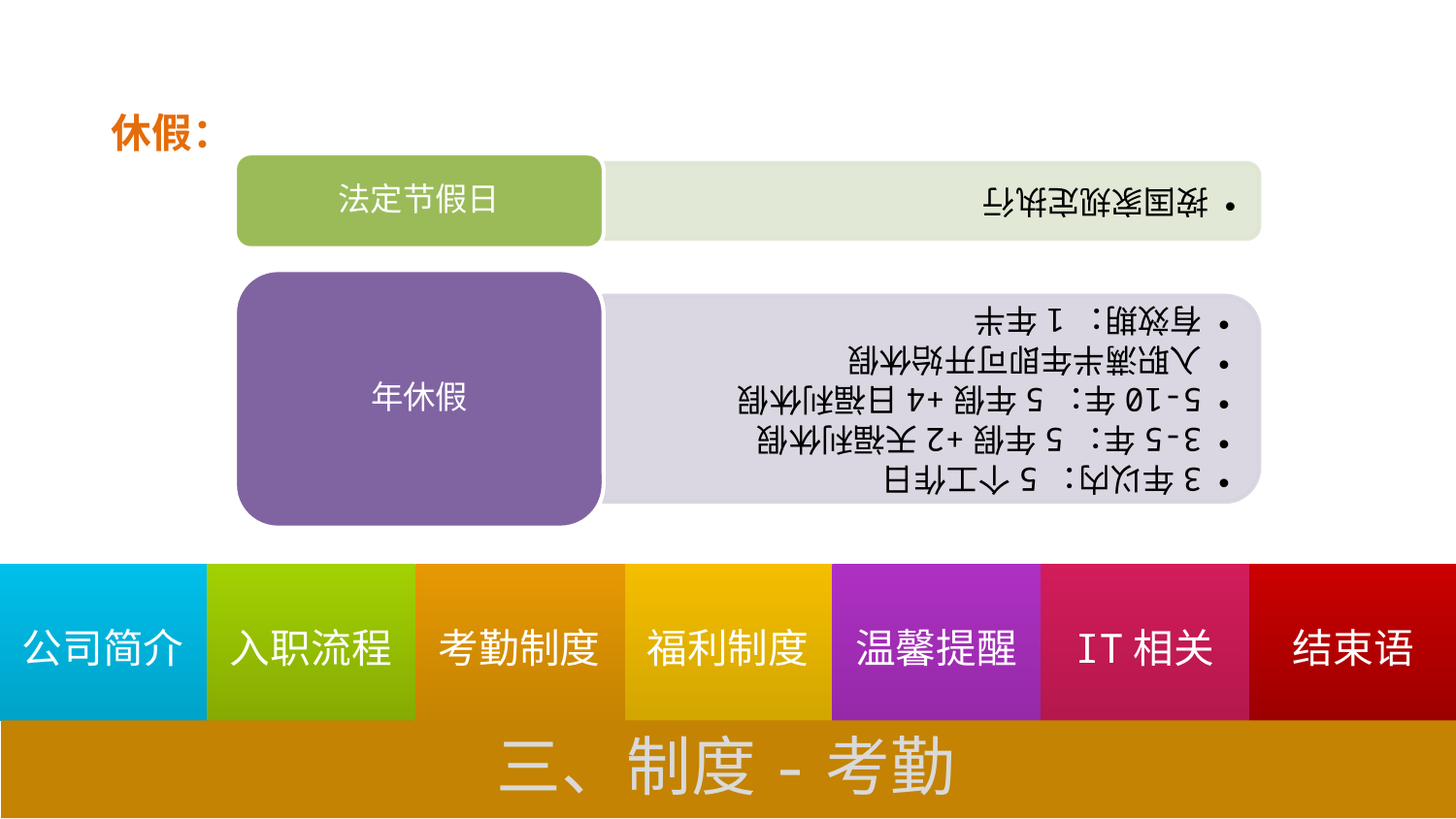

休假：
按国家规定执行
法定节假日
3年以内：5个工作日
3-5年：5年假+2天福利休假
5-10年：5年假+4日福利休假
入职满半年即可开始休假
有效期：1年半
年休假

三、制度-考勤
结束语
温馨提醒
IT相关
公司简介
入职流程
考勤制度
福利制度